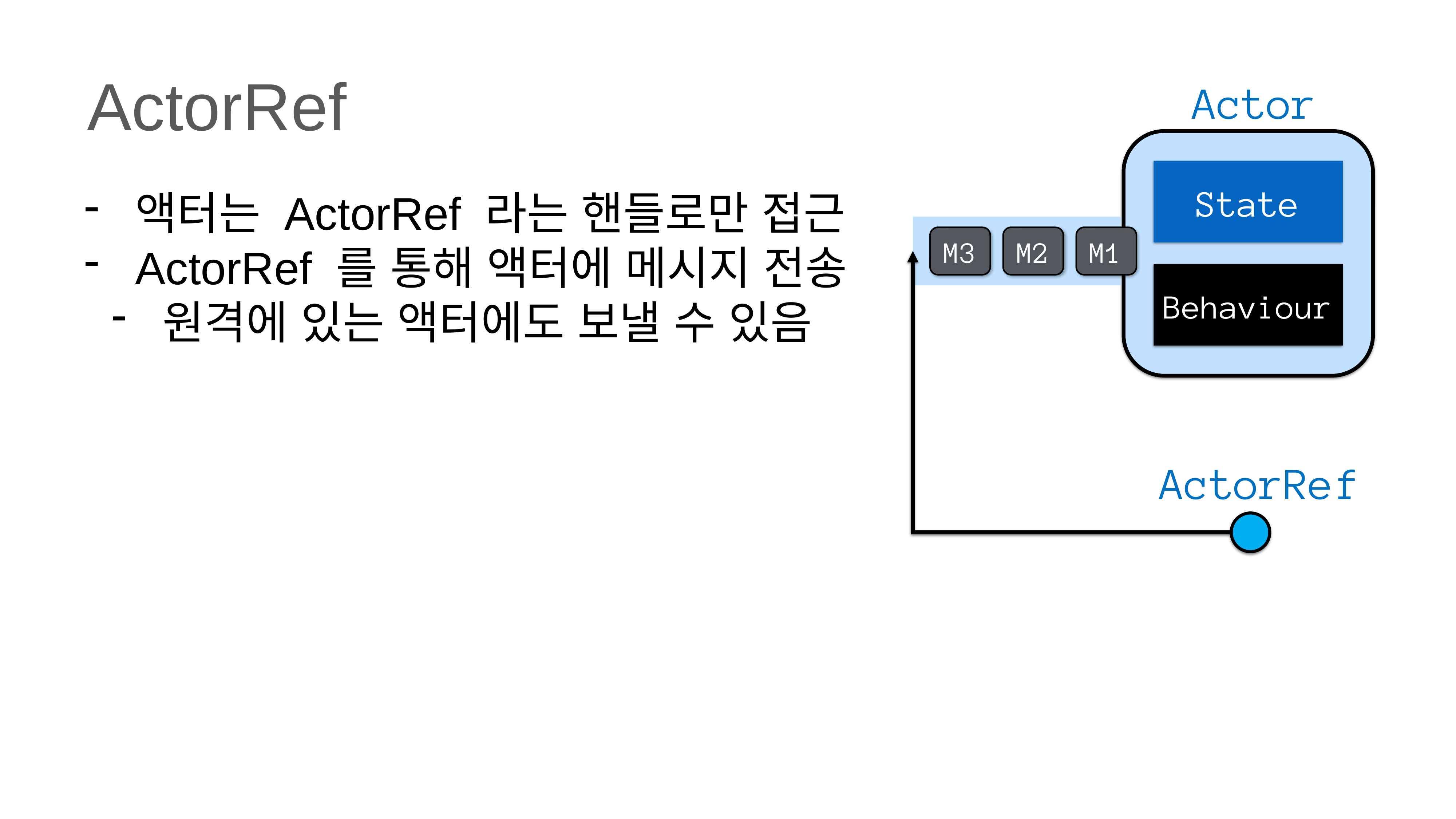

ActorRef
Actor

State

M3
M2
M1
Behaviour
액터는 ActorRef 라는 핸들로만 접근
ActorRef 를 통해 액터에 메시지 전송
원격에 있는 액터에도 보낼 수 있음
ActorRef